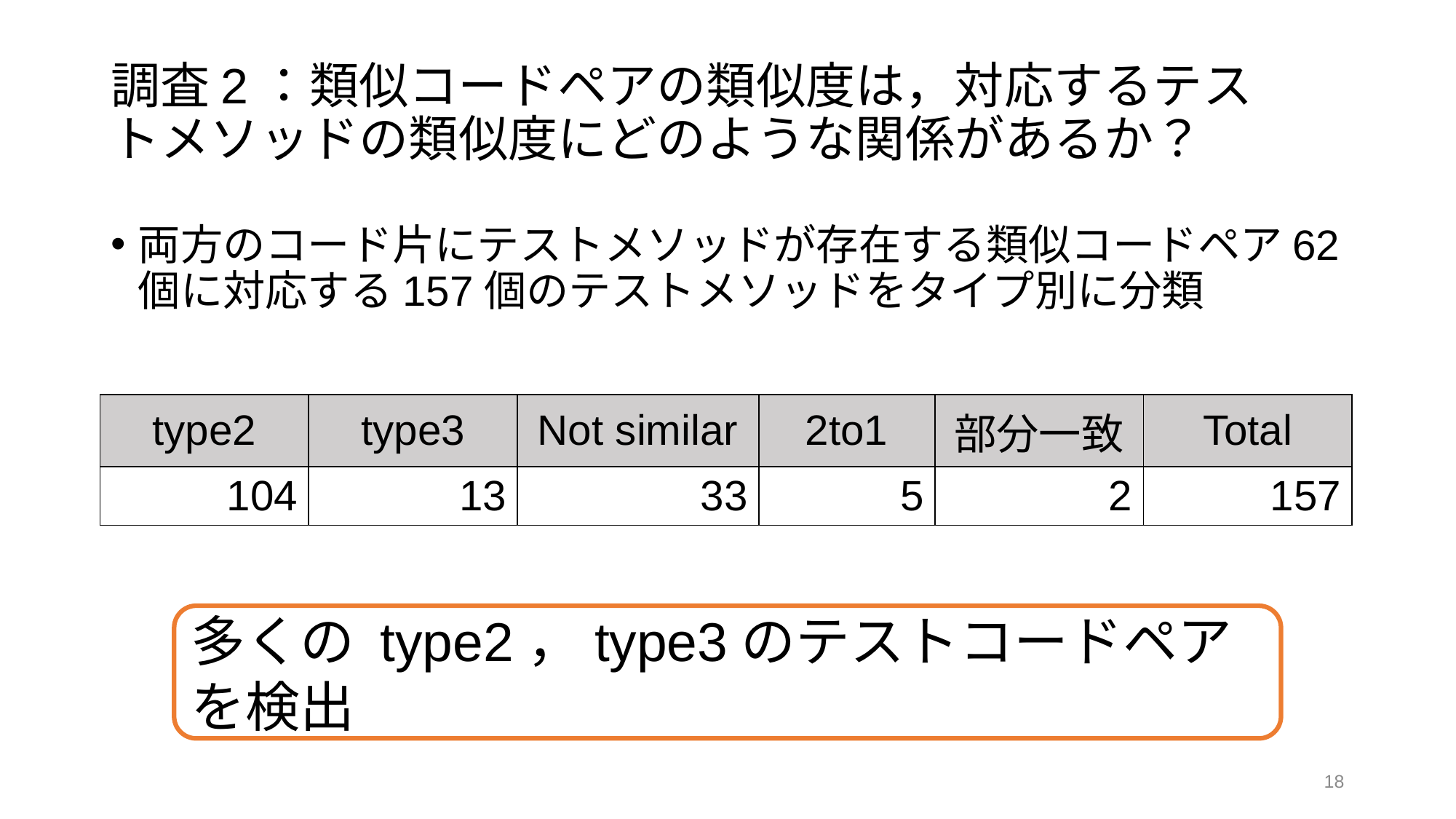

# 調査2：類似コードペアの類似度は，対応するテストメソッドの類似度にどのような関係があるか？
両方のコード片にテストメソッドが存在する類似コードペア62個に対応する157個のテストメソッドをタイプ別に分類

| type2 | type3 | Not similar | 2to1 | 部分一致 | Total |
| --- | --- | --- | --- | --- | --- |
| 104 | 13 | 33 | 5 | 2 | 157 |
多くの type2，type3のテストコードペアを検出
18